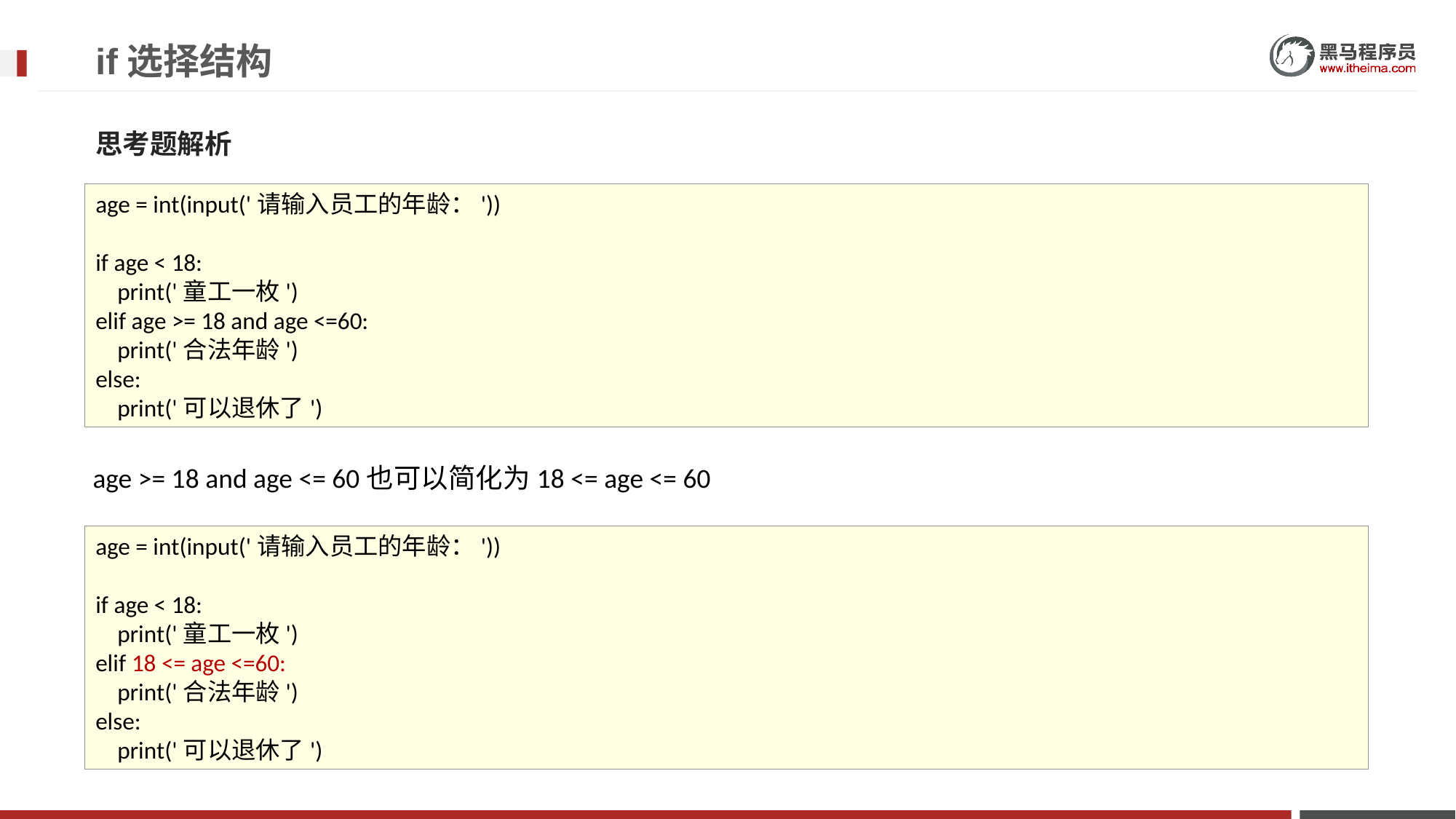

# if选择结构
思考题解析
age = int(input('请输入员工的年龄：'))
if age < 18:
    print('童工一枚')
elif age >= 18 and age <=60:
    print('合法年龄')
else:
    print('可以退休了')
age >= 18 and age <= 60也可以简化为18 <= age <= 60
age = int(input('请输入员工的年龄：'))
if age < 18:
    print('童工一枚')
elif 18 <= age <=60:
    print('合法年龄')
else:
    print('可以退休了')